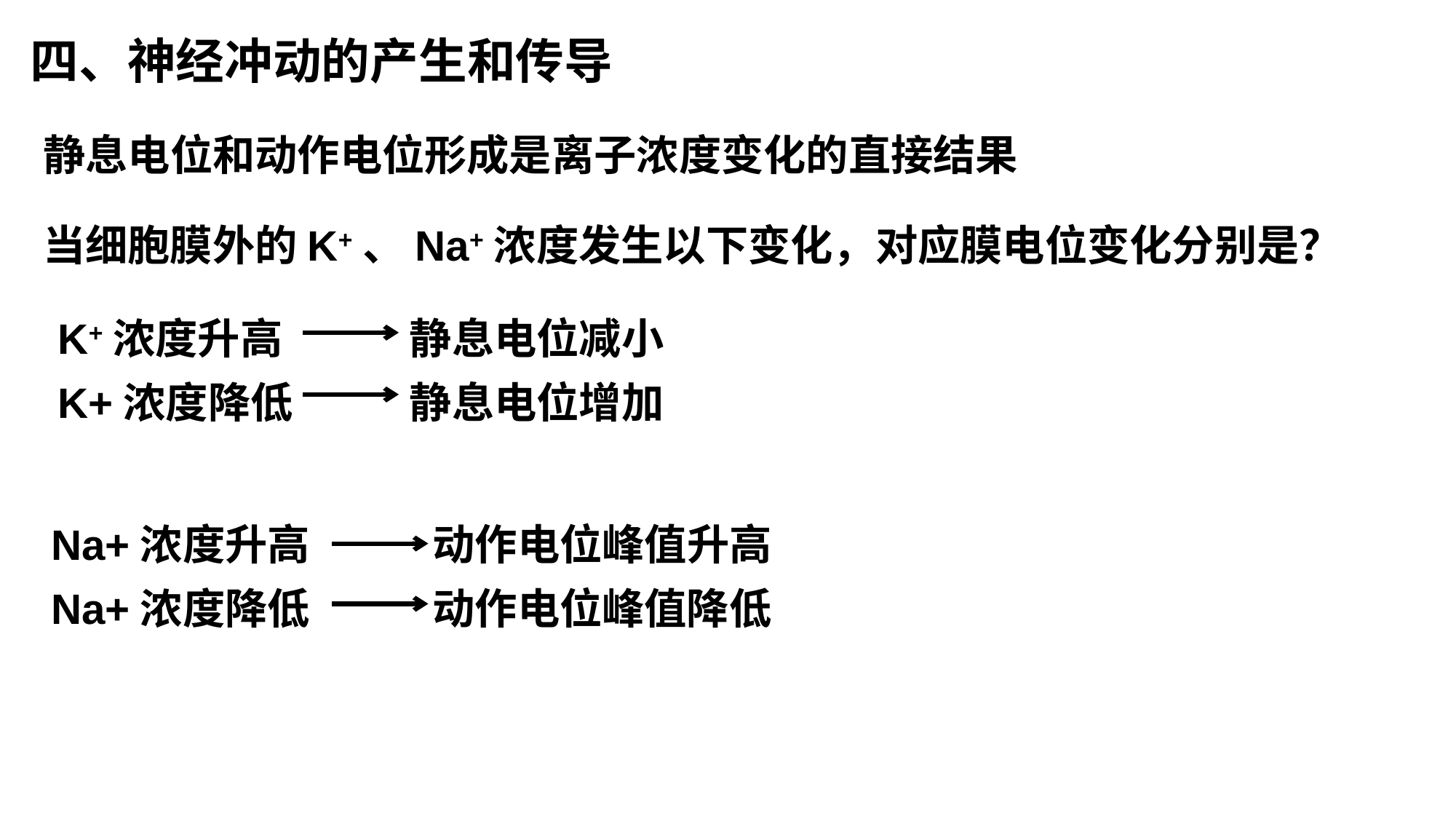

四、神经冲动的产生和传导
静息电位和动作电位形成是离子浓度变化的直接结果
当细胞膜外的K+、Na+浓度发生以下变化，对应膜电位变化分别是？
K+浓度升高
K+浓度降低

Na+浓度升高
Na+浓度降低
静息电位减小
静息电位增加
动作电位峰值升高
动作电位峰值降低